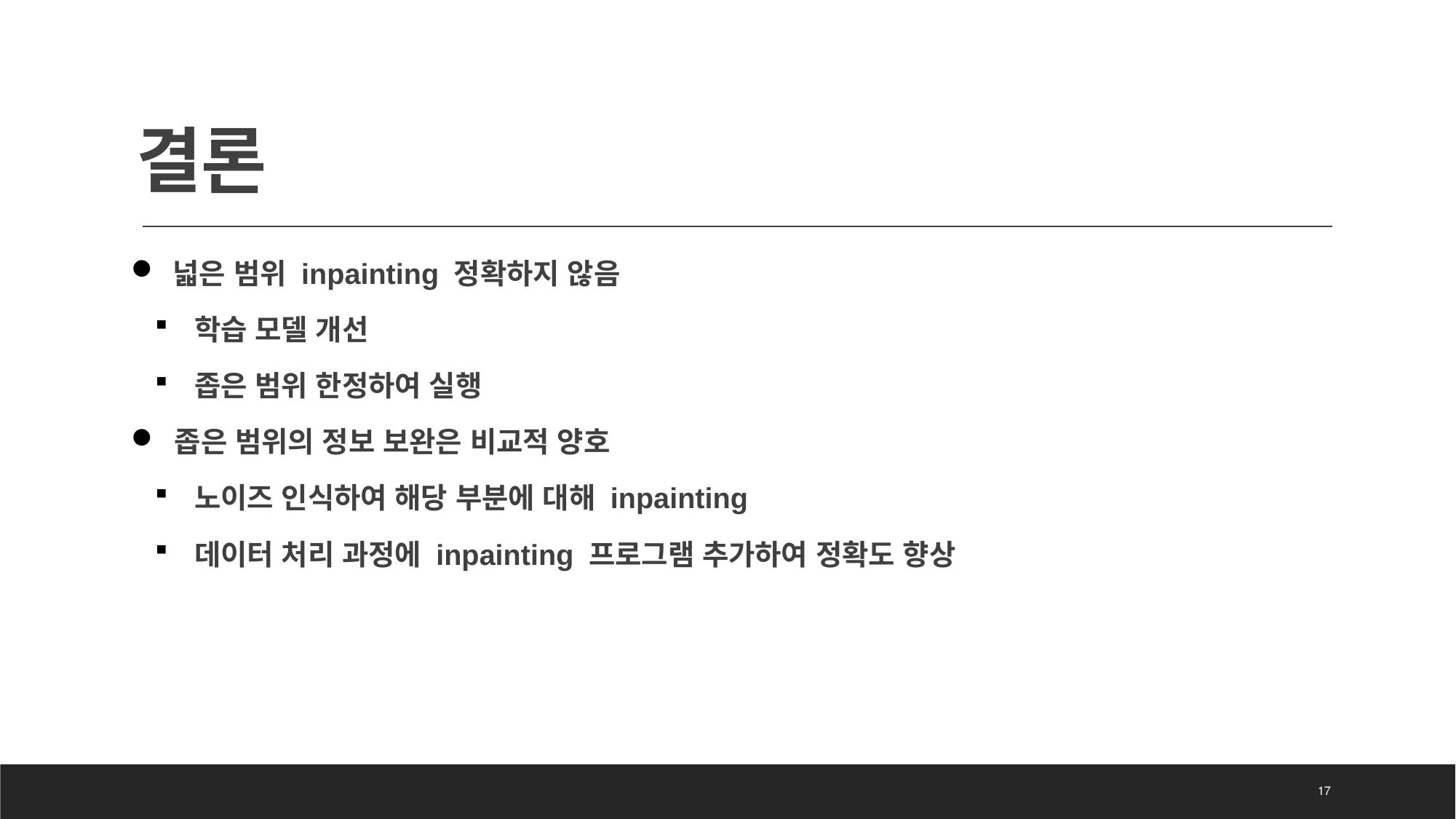

# 결론
 넓은 범위 inpainting 정확하지 않음
 학습 모델 개선
 좁은 범위 한정하여 실행
 좁은 범위의 정보 보완은 비교적 양호
 노이즈 인식하여 해당 부분에 대해 inpainting
 데이터 처리 과정에 inpainting 프로그램 추가하여 정확도 향상
17